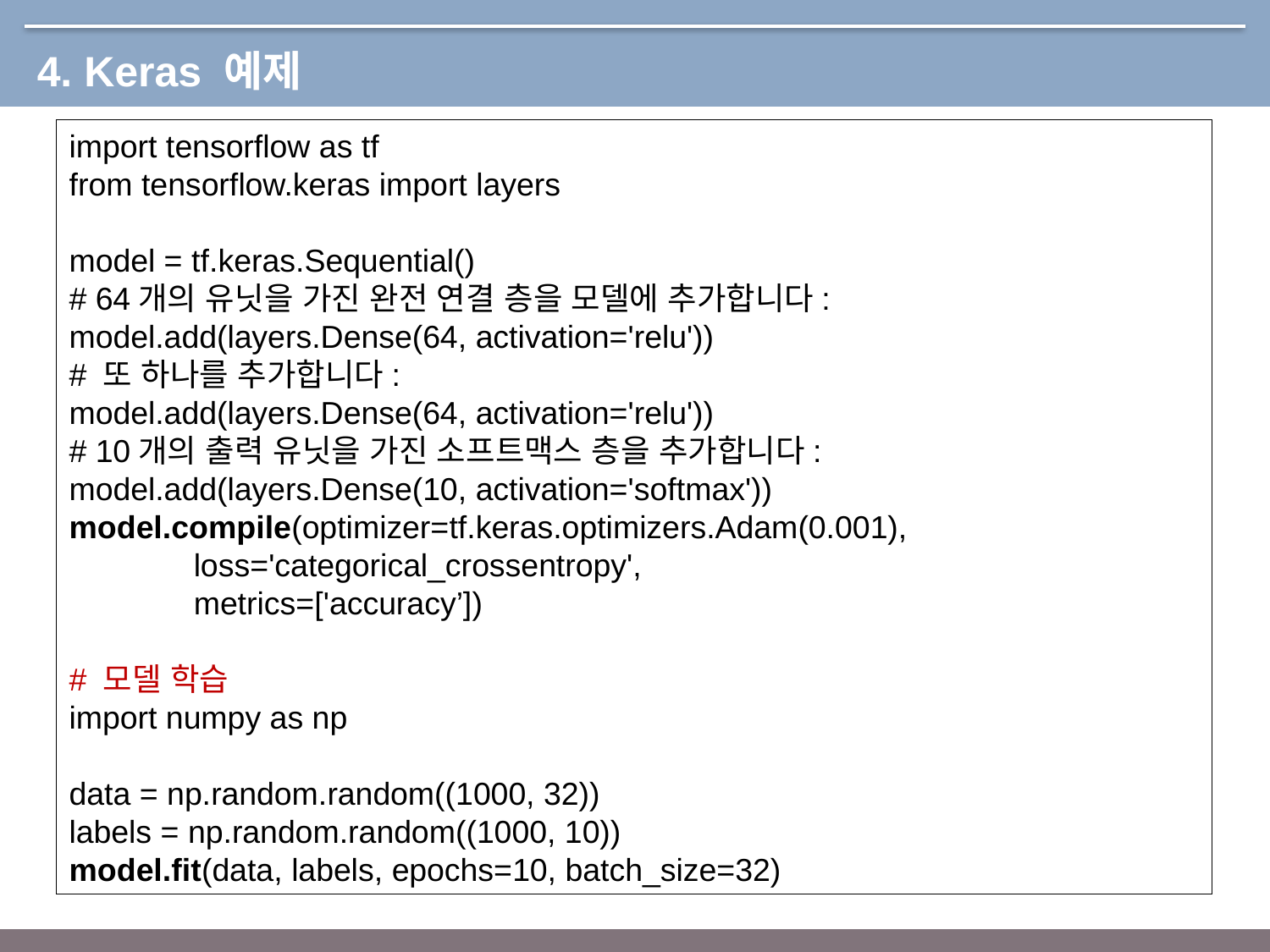

4. Keras 예제
import tensorflow as tf
from tensorflow.keras import layers

model = tf.keras.Sequential()
# 64개의 유닛을 가진 완전 연결 층을 모델에 추가합니다:
model.add(layers.Dense(64, activation='relu'))
# 또 하나를 추가합니다:
model.add(layers.Dense(64, activation='relu'))
# 10개의 출력 유닛을 가진 소프트맥스 층을 추가합니다:
model.add(layers.Dense(10, activation='softmax'))
model.compile(optimizer=tf.keras.optimizers.Adam(0.001),
              loss='categorical_crossentropy',
              metrics=['accuracy’])

# 모델 학습
import numpy as np

data = np.random.random((1000, 32))
labels = np.random.random((1000, 10))
model.fit(data, labels, epochs=10, batch_size=32)